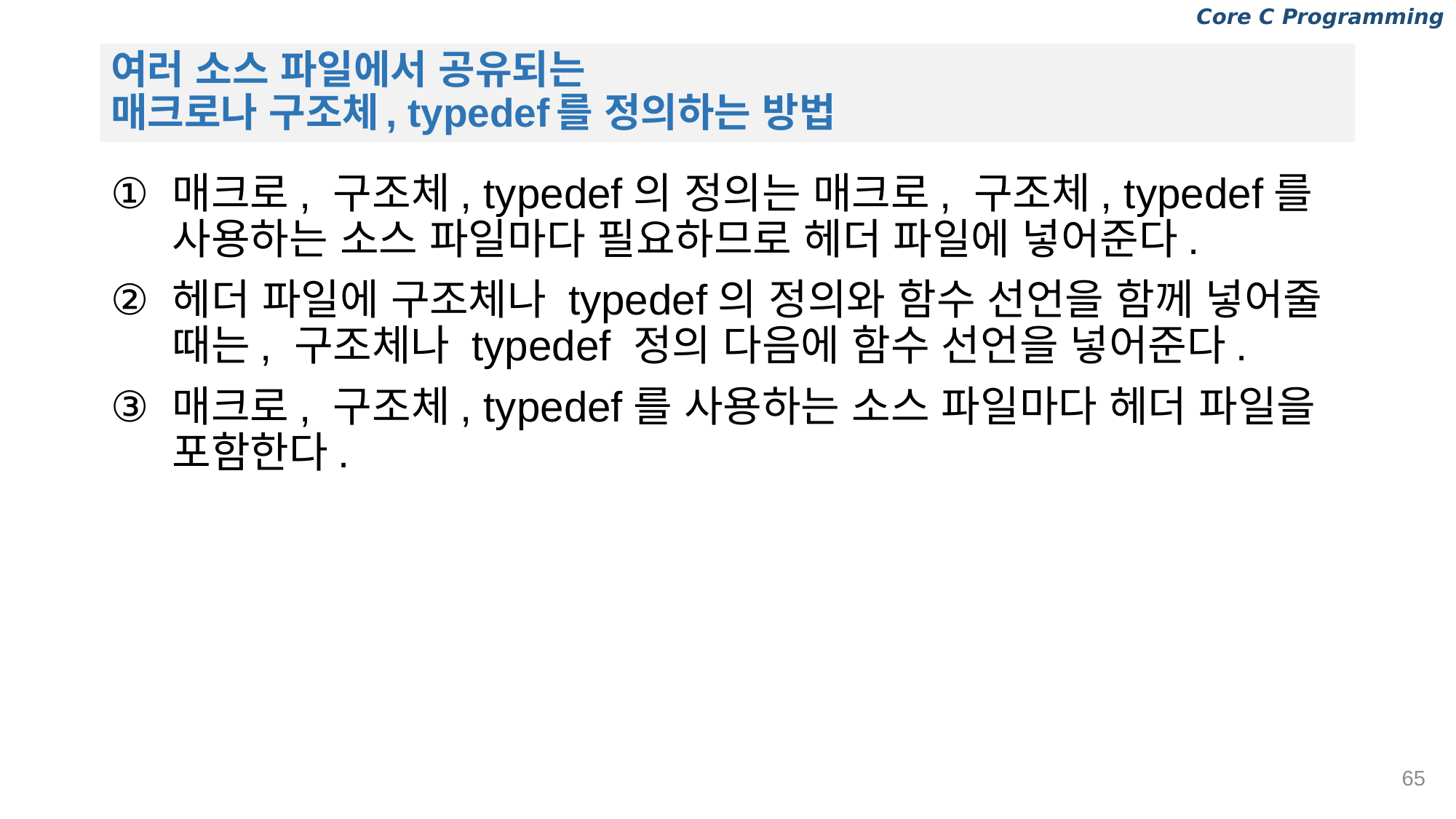

# 여러 소스 파일에서 공유되는 매크로나 구조체, typedef를 정의하는 방법
매크로, 구조체, typedef의 정의는 매크로, 구조체, typedef를 사용하는 소스 파일마다 필요하므로 헤더 파일에 넣어준다.
헤더 파일에 구조체나 typedef의 정의와 함수 선언을 함께 넣어줄 때는, 구조체나 typedef 정의 다음에 함수 선언을 넣어준다.
매크로, 구조체, typedef를 사용하는 소스 파일마다 헤더 파일을 포함한다.
65